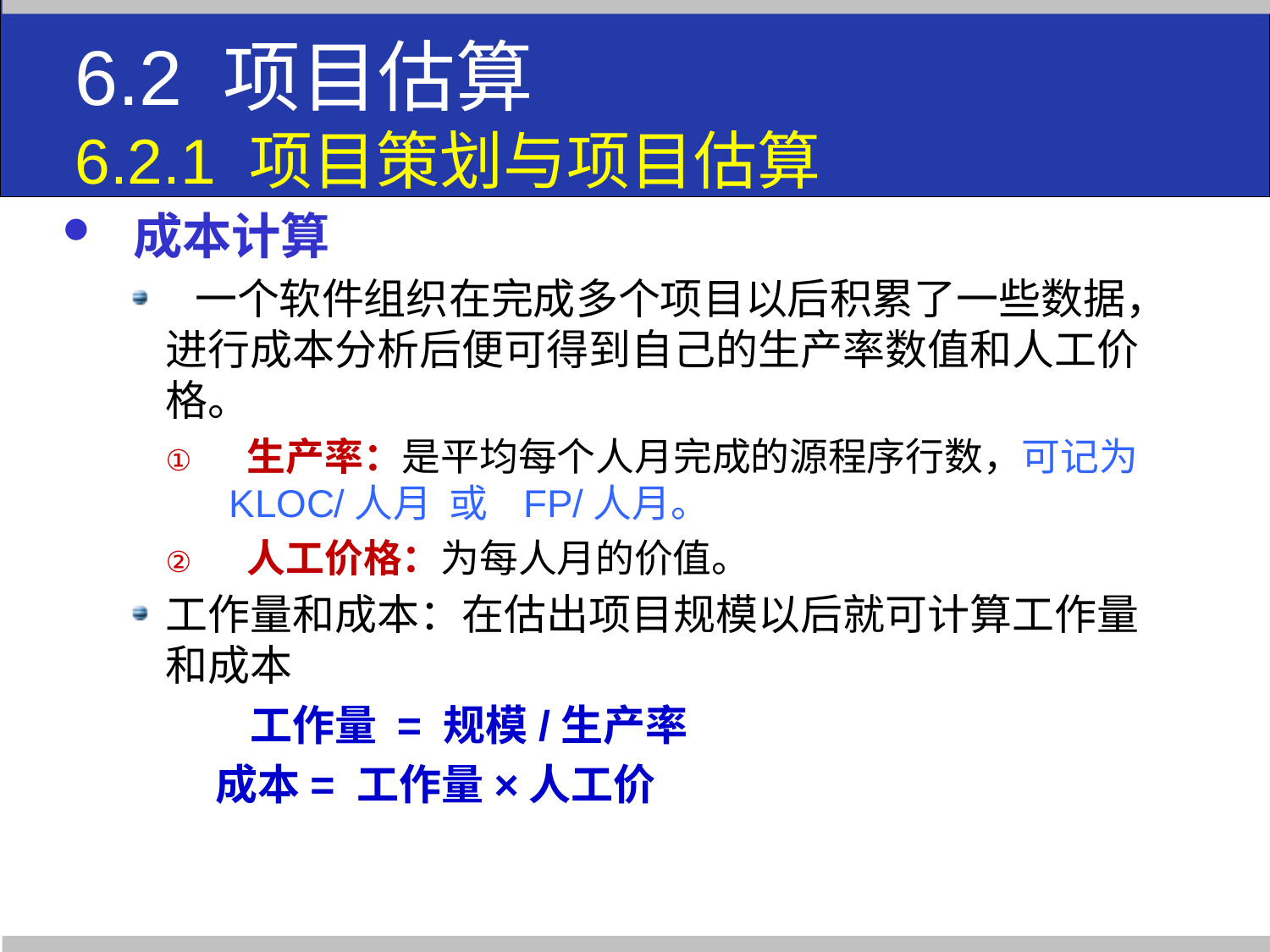

6.2 项目估算
6.2.1 项目策划与项目估算
 成本计算
  一个软件组织在完成多个项目以后积累了一些数据，进行成本分析后便可得到自己的生产率数值和人工价格。
 生产率：是平均每个人月完成的源程序行数，可记为KLOC/人月  或   FP/人月。
 人工价格：为每人月的价值。
工作量和成本：在估出项目规模以后就可计算工作量和成本
            工作量 = 规模/生产率
               成本= 工作量×人工价

731